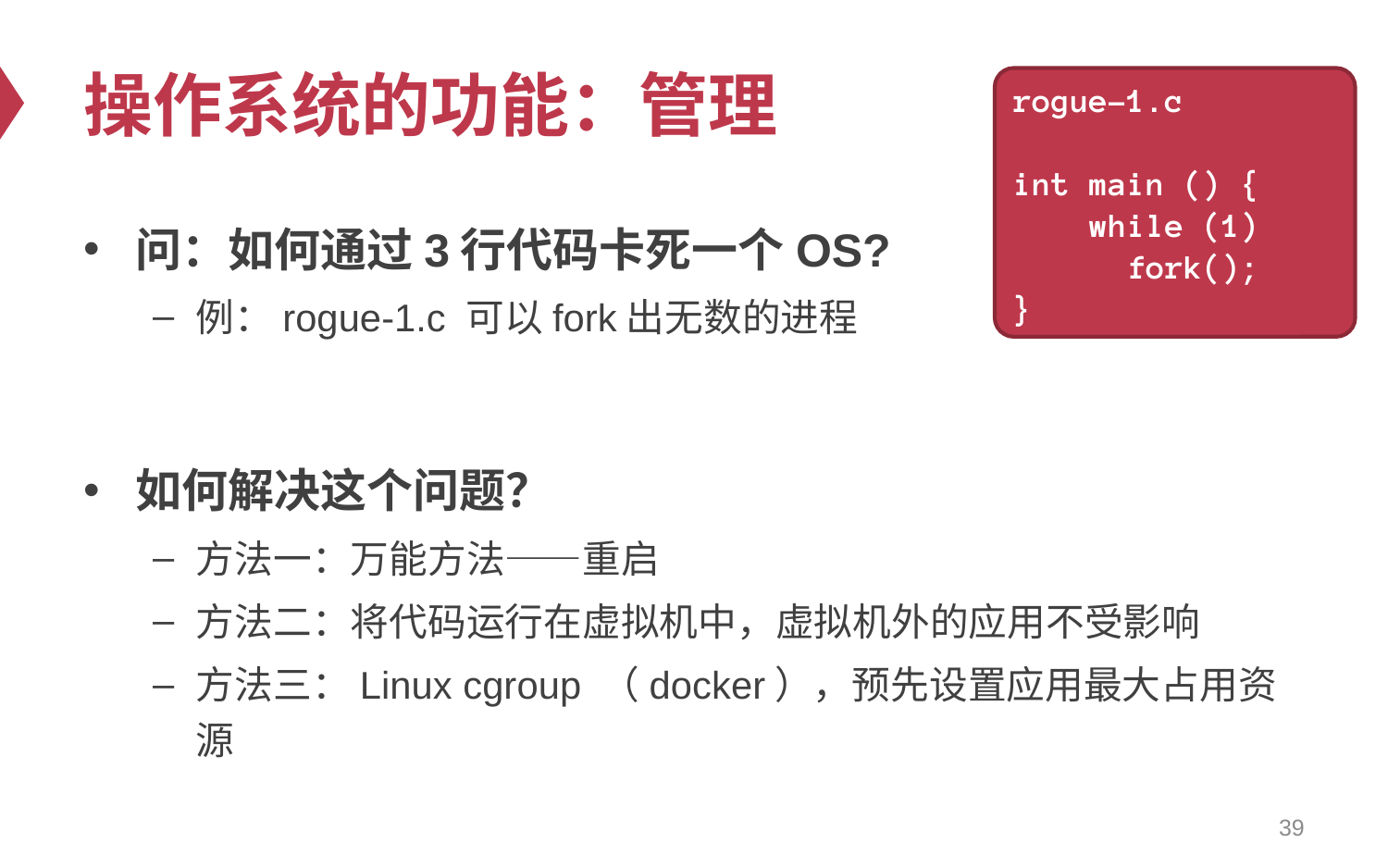

# 操作系统的功能：管理
rogue-1.c

int main () {
    while (1)
      fork();
}
问：如何通过3行代码卡死一个OS?
例：rogue-1.c 可以fork出无数的进程

如何解决这个问题？
方法一：万能方法——重启
方法二：将代码运行在虚拟机中，虚拟机外的应用不受影响
方法三：Linux cgroup （docker），预先设置应用最大占用资源
39